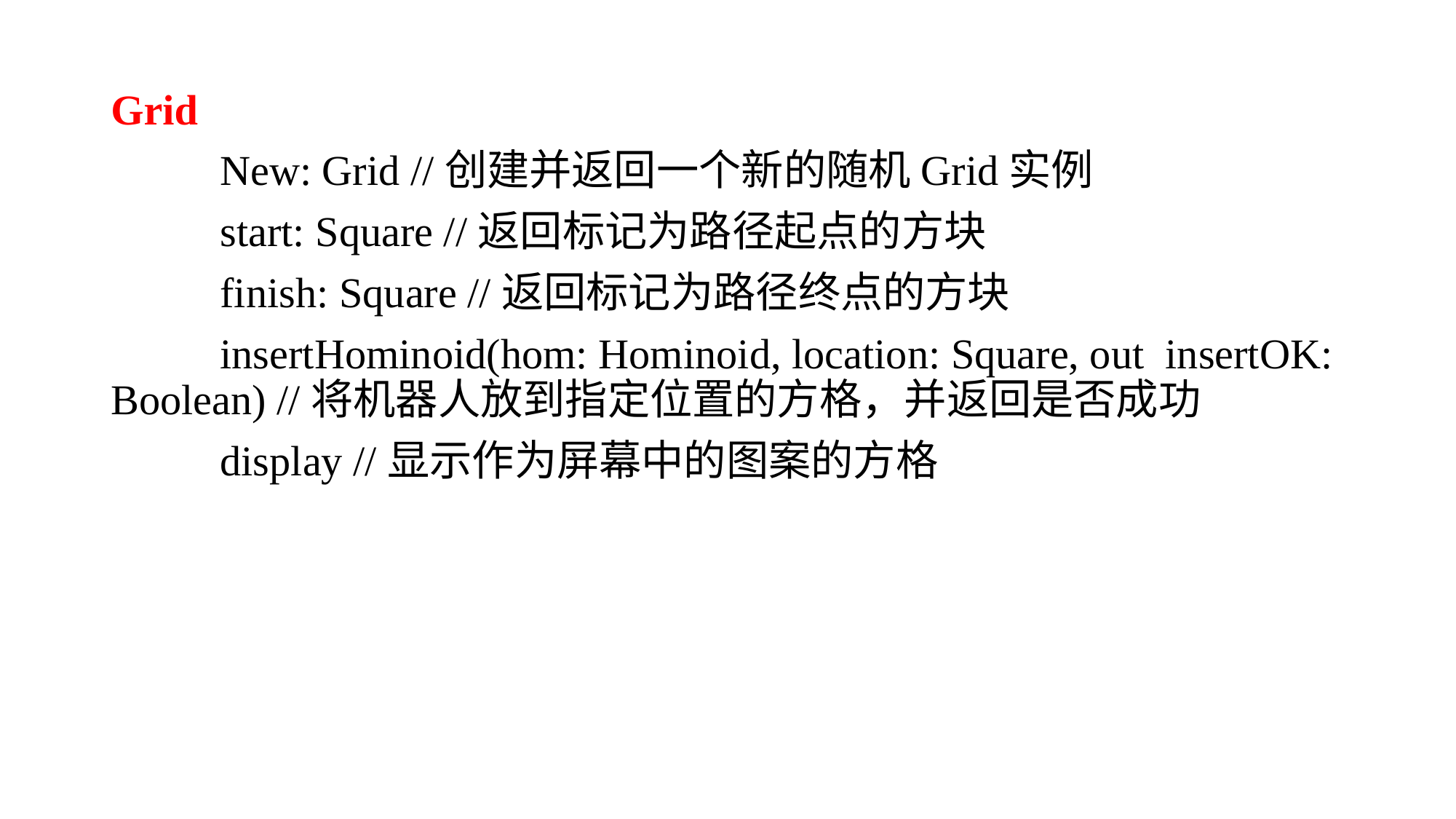

Grid
	New: Grid //创建并返回一个新的随机Grid实例
	start: Square //返回标记为路径起点的方块
	finish: Square //返回标记为路径终点的方块
	insertHominoid(hom: Hominoid, location: Square, out  insertOK:  Boolean) //将机器人放到指定位置的方格，并返回是否成功
	display //显示作为屏幕中的图案的方格